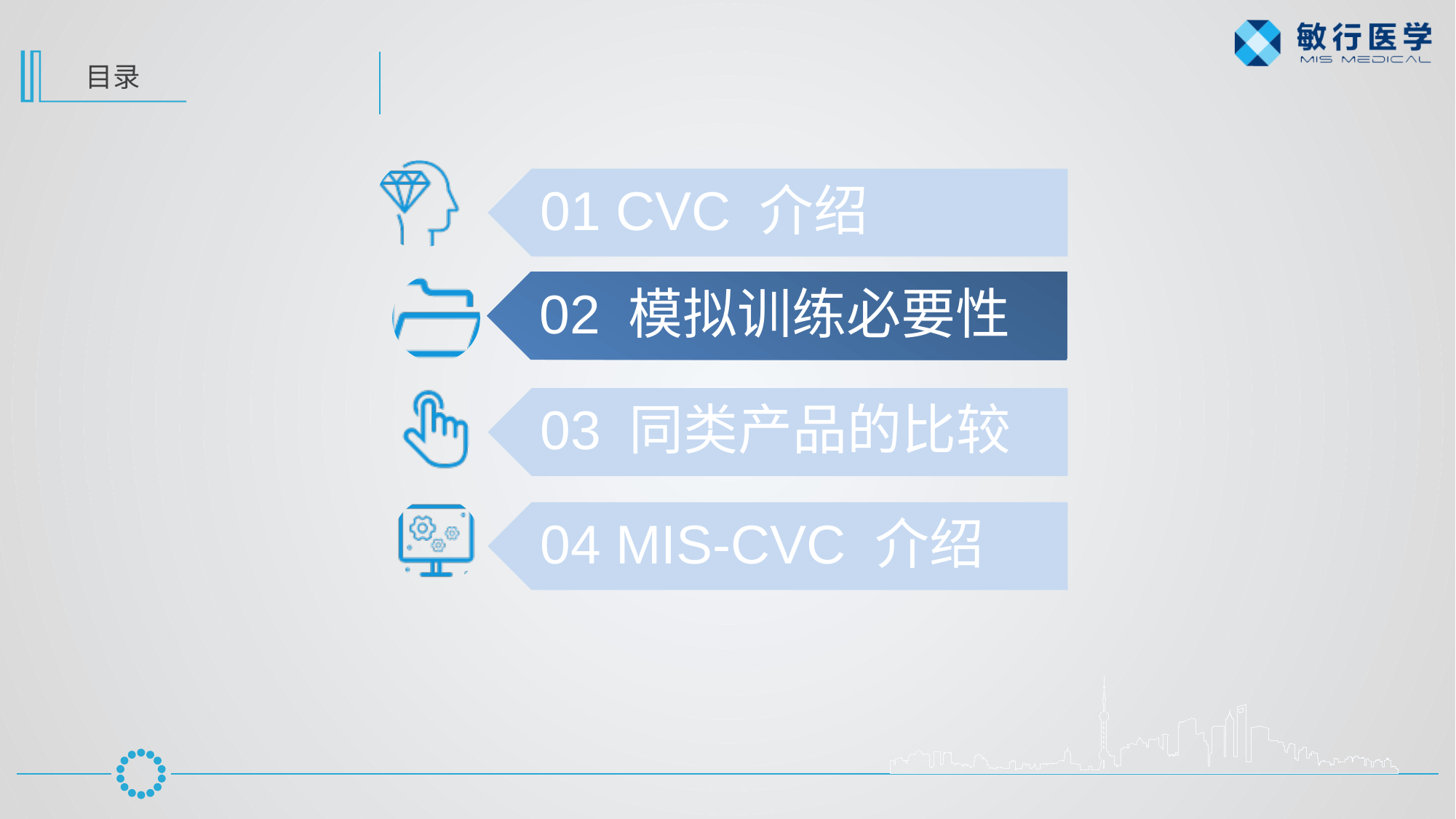

目录
02 模拟训练必要性
01 CVC 介绍
03 同类产品的比较
04 MIS-CVC 介绍
6